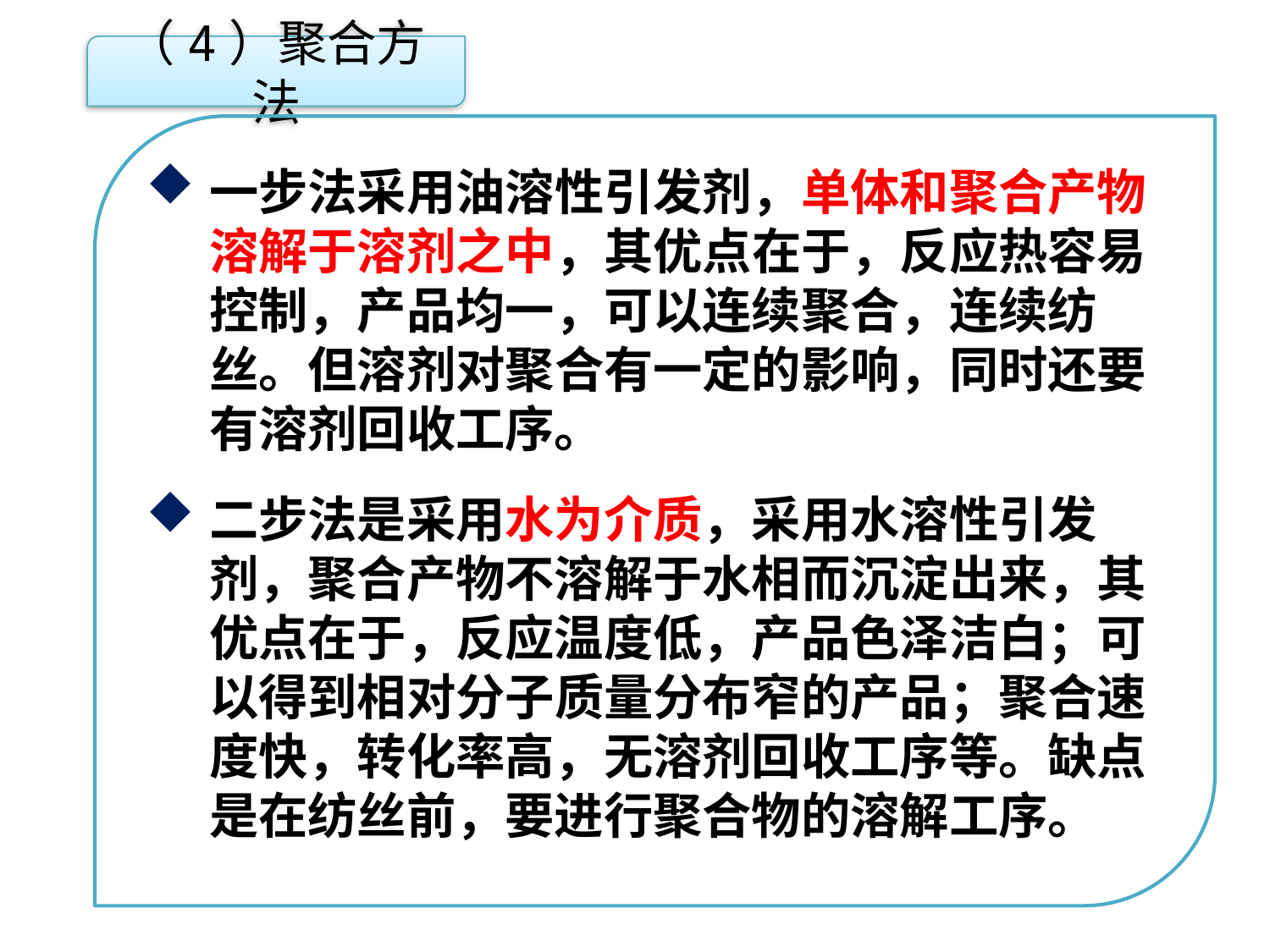

（4）聚合方法
一步法采用油溶性引发剂，单体和聚合产物溶解于溶剂之中，其优点在于，反应热容易控制，产品均一，可以连续聚合，连续纺丝。但溶剂对聚合有一定的影响，同时还要有溶剂回收工序。
二步法是采用水为介质，采用水溶性引发剂，聚合产物不溶解于水相而沉淀出来，其优点在于，反应温度低，产品色泽洁白；可以得到相对分子质量分布窄的产品；聚合速度快，转化率高，无溶剂回收工序等。缺点是在纺丝前，要进行聚合物的溶解工序。
点击添加文本
点击添加文本
点击添加文本
点击添加文本